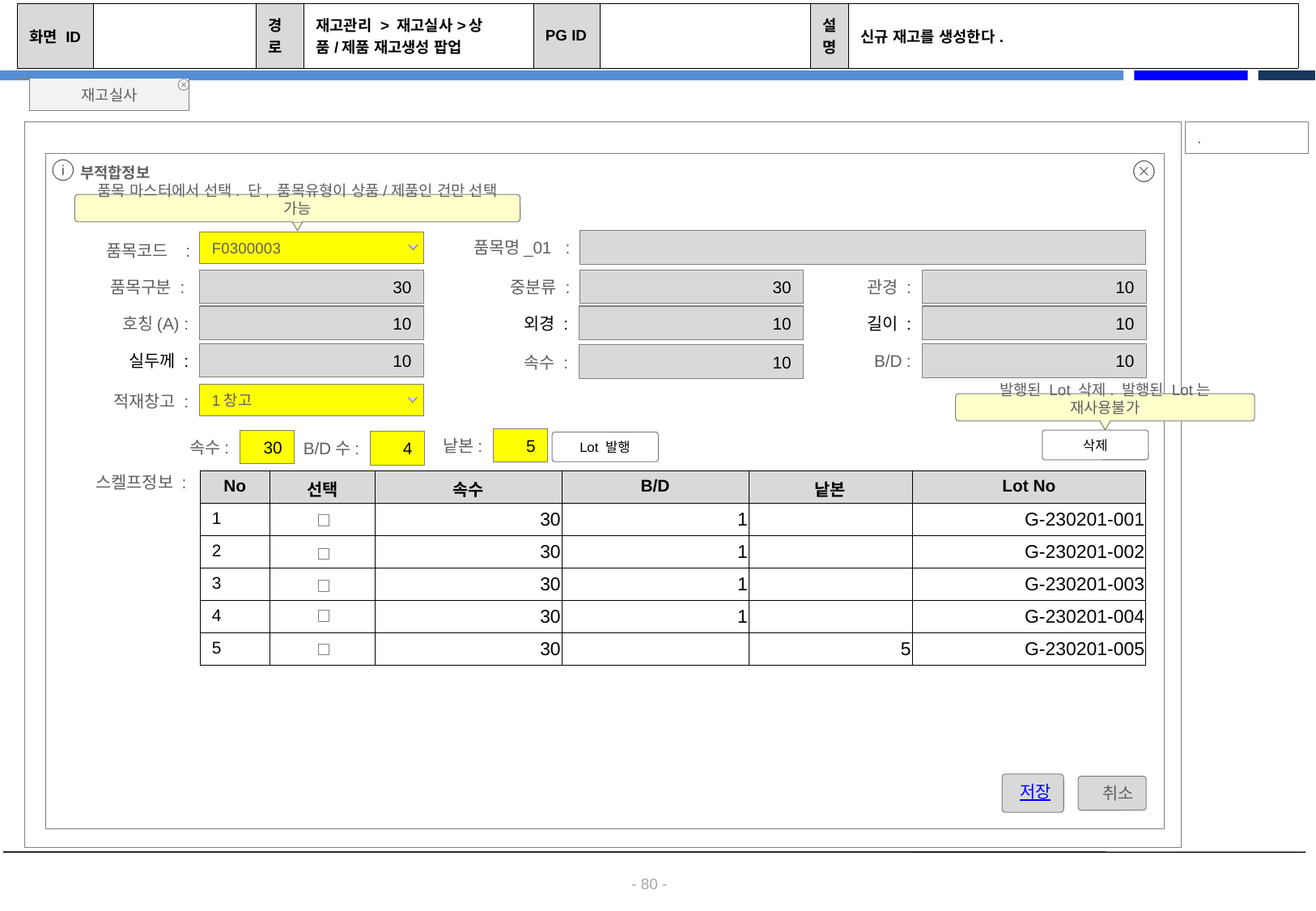

| 화면 ID |  | 경로 | 재고관리 > 재고실사>상품/제품 재고생성 팝업 | PG ID |  | 설명 | 신규 재고를 생성한다. |
| --- | --- | --- | --- | --- | --- | --- | --- |
재고실사

.

부적합정보

품목 마스터에서 선택. 단, 품목유형이 상품/제품인 건만 선택 가능

품목명_01   :
F0300003
품목코드   :

30
품목구분 :
30
중분류 :
10
관경 :
10
호칭(A) :
10
외경 :
10
길이 :
10
실두께 :
10
B/D :
10
속수 :
적재창고 :
1창고

발행된 Lot 삭제. 발행된 Lot는 재사용불가

5
낱본:
4
B/D수:
30
속수:
삭제
Lot 발행
스켈프정보 :
| No | 선택 | 속수 | B/D | 낱본 | Lot No |
| --- | --- | --- | --- | --- | --- |
| 1 |  | 30 | 1 |  | G-230201-001 |
| 2 |  | 30 | 1 |  | G-230201-002 |
| 3 |  | 30 | 1 |  | G-230201-003 |
| 4 |  | 30 | 1 |  | G-230201-004 |
| 5 |  | 30 |  | 5 | G-230201-005 |

저장
취소